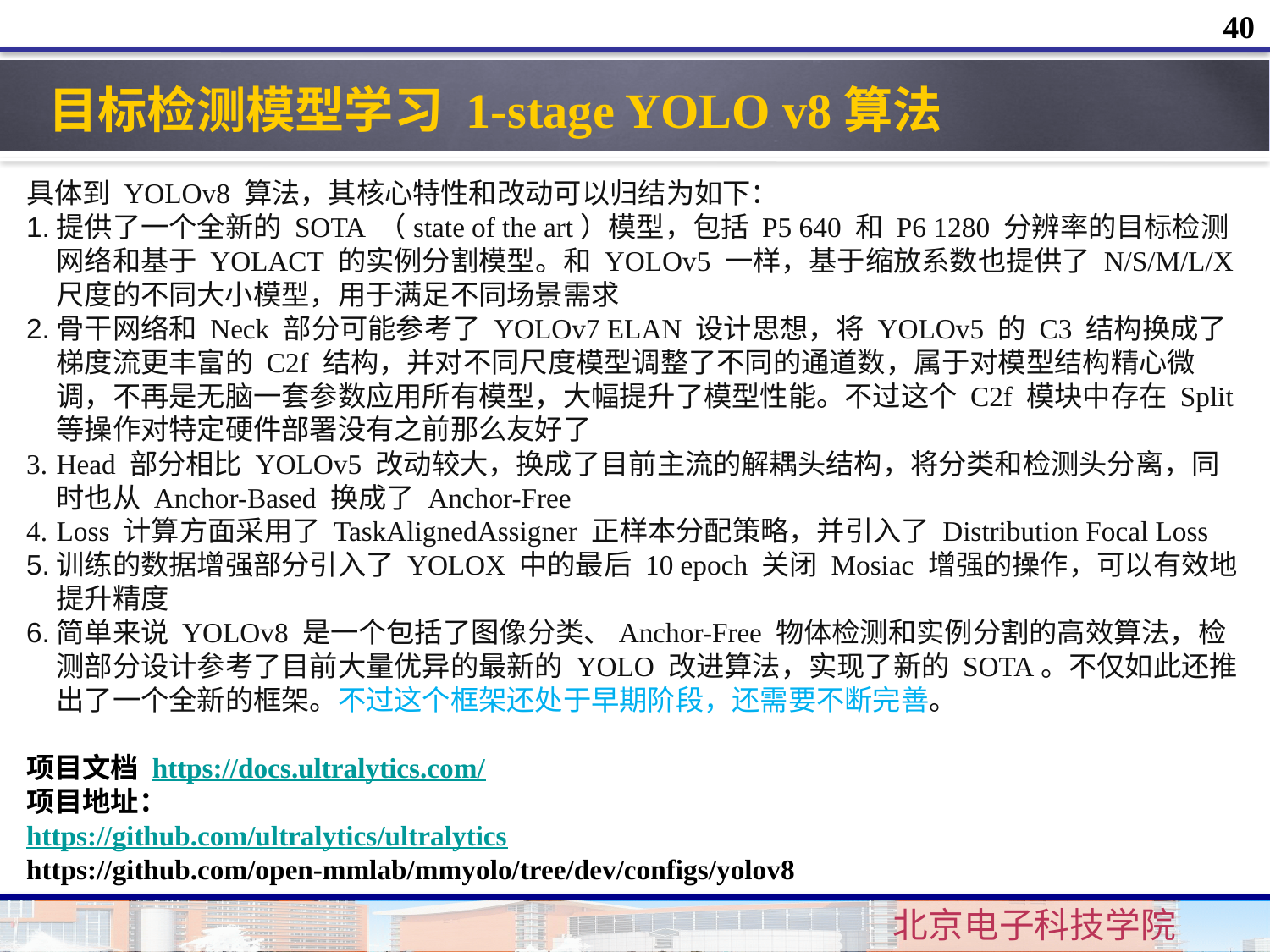

40
目标检测模型学习 1-stage YOLO v8算法
具体到 YOLOv8 算法，其核心特性和改动可以归结为如下：
提供了一个全新的 SOTA （state of the art）模型，包括 P5 640 和 P6 1280 分辨率的目标检测网络和基于 YOLACT 的实例分割模型。和 YOLOv5 一样，基于缩放系数也提供了 N/S/M/L/X 尺度的不同大小模型，用于满足不同场景需求
骨干网络和 Neck 部分可能参考了 YOLOv7 ELAN 设计思想，将 YOLOv5 的 C3 结构换成了梯度流更丰富的 C2f 结构，并对不同尺度模型调整了不同的通道数，属于对模型结构精心微调，不再是无脑一套参数应用所有模型，大幅提升了模型性能。不过这个 C2f 模块中存在 Split 等操作对特定硬件部署没有之前那么友好了
Head 部分相比 YOLOv5 改动较大，换成了目前主流的解耦头结构，将分类和检测头分离，同时也从 Anchor-Based 换成了 Anchor-Free
Loss 计算方面采用了 TaskAlignedAssigner 正样本分配策略，并引入了 Distribution Focal Loss
训练的数据增强部分引入了 YOLOX 中的最后 10 epoch 关闭 Mosiac 增强的操作，可以有效地提升精度
简单来说 YOLOv8 是一个包括了图像分类、Anchor-Free 物体检测和实例分割的高效算法，检测部分设计参考了目前大量优异的最新的 YOLO 改进算法，实现了新的 SOTA。不仅如此还推出了一个全新的框架。不过这个框架还处于早期阶段，还需要不断完善。

项目文档 https://docs.ultralytics.com/
项目地址：
https://github.com/ultralytics/ultralytics
https://github.com/open-mmlab/mmyolo/tree/dev/configs/yolov8